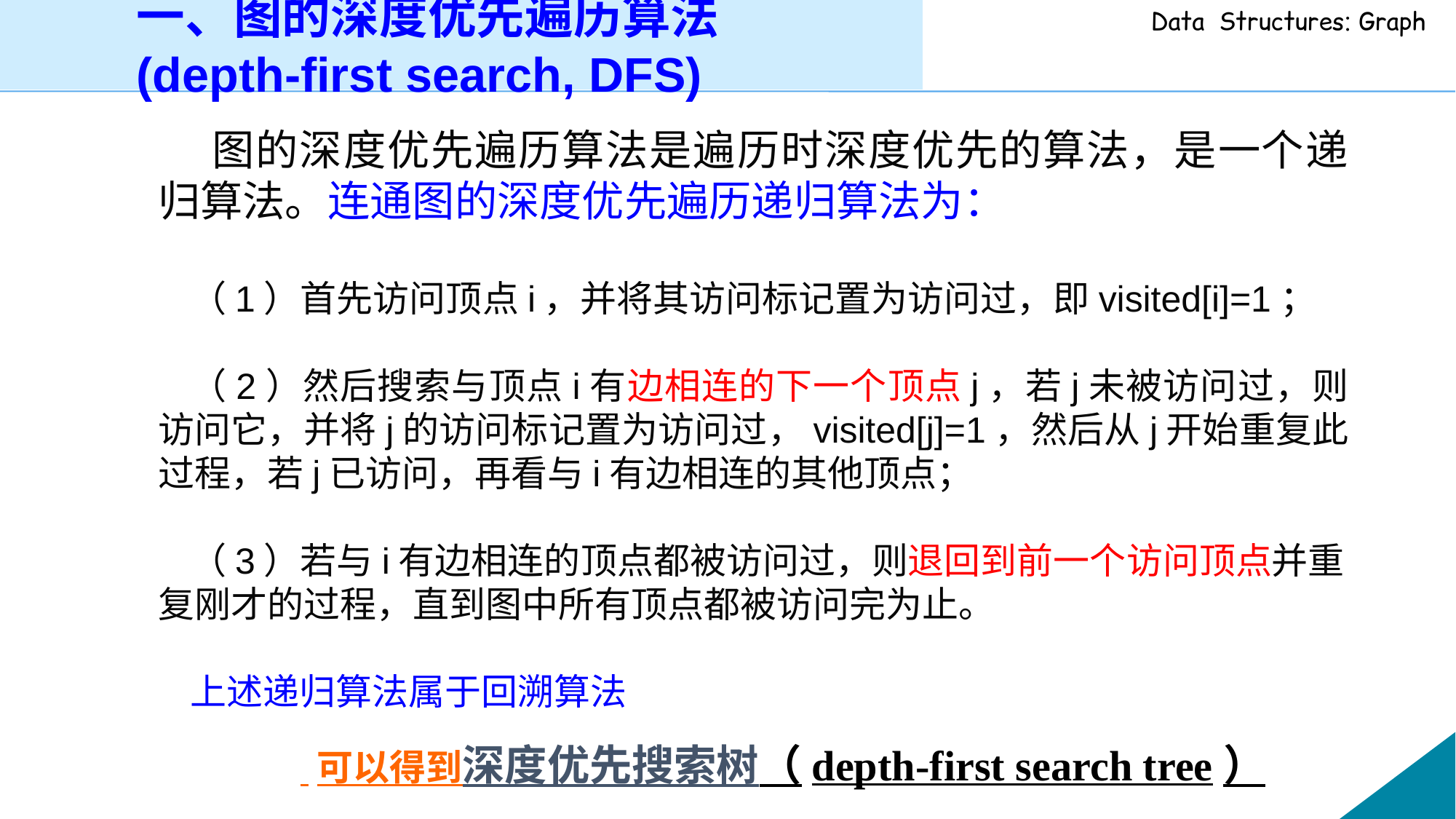

一、图的深度优先遍历算法 (depth-first search, DFS)

 图的深度优先遍历算法是遍历时深度优先的算法，是一个递归算法。连通图的深度优先遍历递归算法为：

（1）首先访问顶点i，并将其访问标记置为访问过，即visited[i]=1；

（2）然后搜索与顶点i有边相连的下一个顶点j，若j未被访问过，则访问它，并将j的访问标记置为访问过，visited[j]=1，然后从j开始重复此过程，若j已访问，再看与i有边相连的其他顶点；

（3）若与i有边相连的顶点都被访问过，则退回到前一个访问顶点并重复刚才的过程，直到图中所有顶点都被访问完为止。

上述递归算法属于回溯算法
 可以得到深度优先搜索树（depth-first search tree）